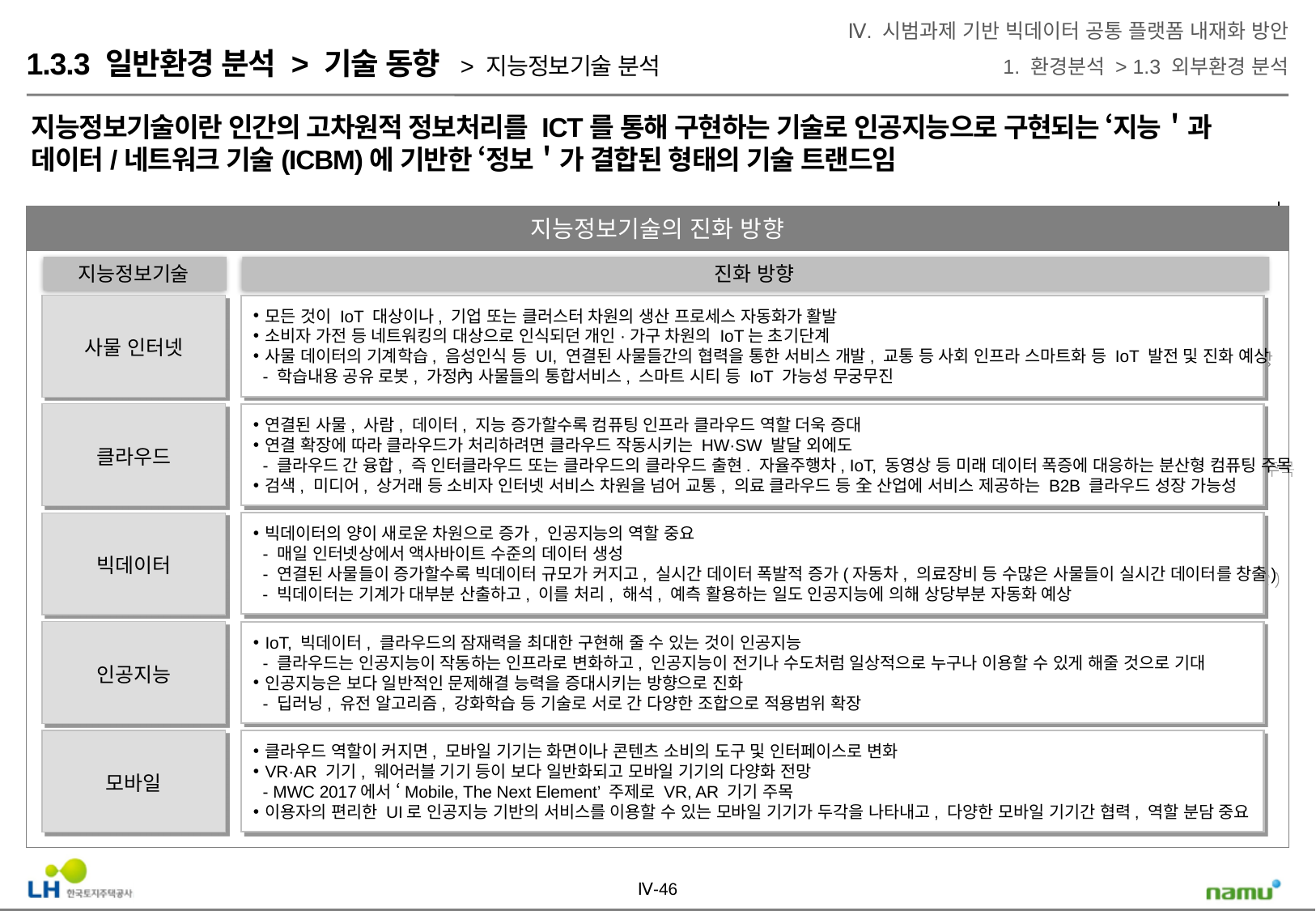

Ⅳ. 시범과제 기반 빅데이터 공통 플랫폼 내재화 방안
1. 환경분석 > 1.3 외부환경 분석
1.3.3 일반환경 분석 > 기술 동향  > 지능정보기술 분석
지능정보기술이란 인간의 고차원적 정보처리를 ICT를 통해 구현하는 기술로 인공지능으로 구현되는 ‘지능＇과 데이터/네트워크 기술(ICBM)에 기반한 ‘정보＇가 결합된 형태의 기술 트랜드임
지능정보기술의 진화 방향

지능정보기술
진화 방향
사물 인터넷
모든 것이 IoT 대상이나, 기업 또는 클러스터 차원의 생산 프로세스 자동화가 활발
소비자 가전 등 네트워킹의 대상으로 인식되던 개인·가구 차원의 IoT는 초기단계
사물 데이터의 기계학습, 음성인식 등 UI, 연결된 사물들간의 협력을 통한 서비스 개발, 교통 등 사회 인프라 스마트화 등 IoT 발전 및 진화 예상
  - 학습내용 공유 로봇, 가정內 사물들의 통합서비스, 스마트 시티 등 IoT 가능성 무궁무진
클라우드
연결된 사물, 사람, 데이터, 지능 증가할수록 컴퓨팅 인프라 클라우드 역할 더욱 증대
연결 확장에 따라 클라우드가 처리하려면 클라우드 작동시키는 HW·SW 발달 외에도
  - 클라우드 간 융합, 즉 인터클라우드 또는 클라우드의 클라우드 출현. 자율주행차, IoT, 동영상 등 미래 데이터 폭증에 대응하는 분산형 컴퓨팅 주목
검색, 미디어, 상거래 등 소비자 인터넷 서비스 차원을 넘어 교통, 의료 클라우드 등 全 산업에 서비스 제공하는 B2B 클라우드 성장 가능성
빅데이터
빅데이터의 양이 새로운 차원으로 증가, 인공지능의 역할 중요
  - 매일 인터넷상에서 액사바이트 수준의 데이터 생성
  - 연결된 사물들이 증가할수록 빅데이터 규모가 커지고, 실시간 데이터 폭발적 증가(자동차, 의료장비 등 수많은 사물들이 실시간 데이터를 창출)
  - 빅데이터는 기계가 대부분 산출하고, 이를 처리, 해석, 예측 활용하는 일도 인공지능에 의해 상당부분 자동화 예상
인공지능
IoT, 빅데이터, 클라우드의 잠재력을 최대한 구현해 줄 수 있는 것이 인공지능
  - 클라우드는 인공지능이 작동하는 인프라로 변화하고, 인공지능이 전기나 수도처럼 일상적으로 누구나 이용할 수 있게 해줄 것으로 기대
인공지능은 보다 일반적인 문제해결 능력을 증대시키는 방향으로 진화
  - 딥러닝, 유전 알고리즘, 강화학습 등 기술로 서로 간 다양한 조합으로 적용범위 확장
모바일
클라우드 역할이 커지면, 모바일 기기는 화면이나 콘텐츠 소비의 도구 및 인터페이스로 변화
VR·AR 기기, 웨어러블 기기 등이 보다 일반화되고 모바일 기기의 다양화 전망
  - MWC 2017에서 ‘Mobile, The Next Element’ 주제로 VR, AR 기기 주목
이용자의 편리한 UI로 인공지능 기반의 서비스를 이용할 수 있는 모바일 기기가 두각을 나타내고, 다양한 모바일 기기간 협력, 역할 분담 중요